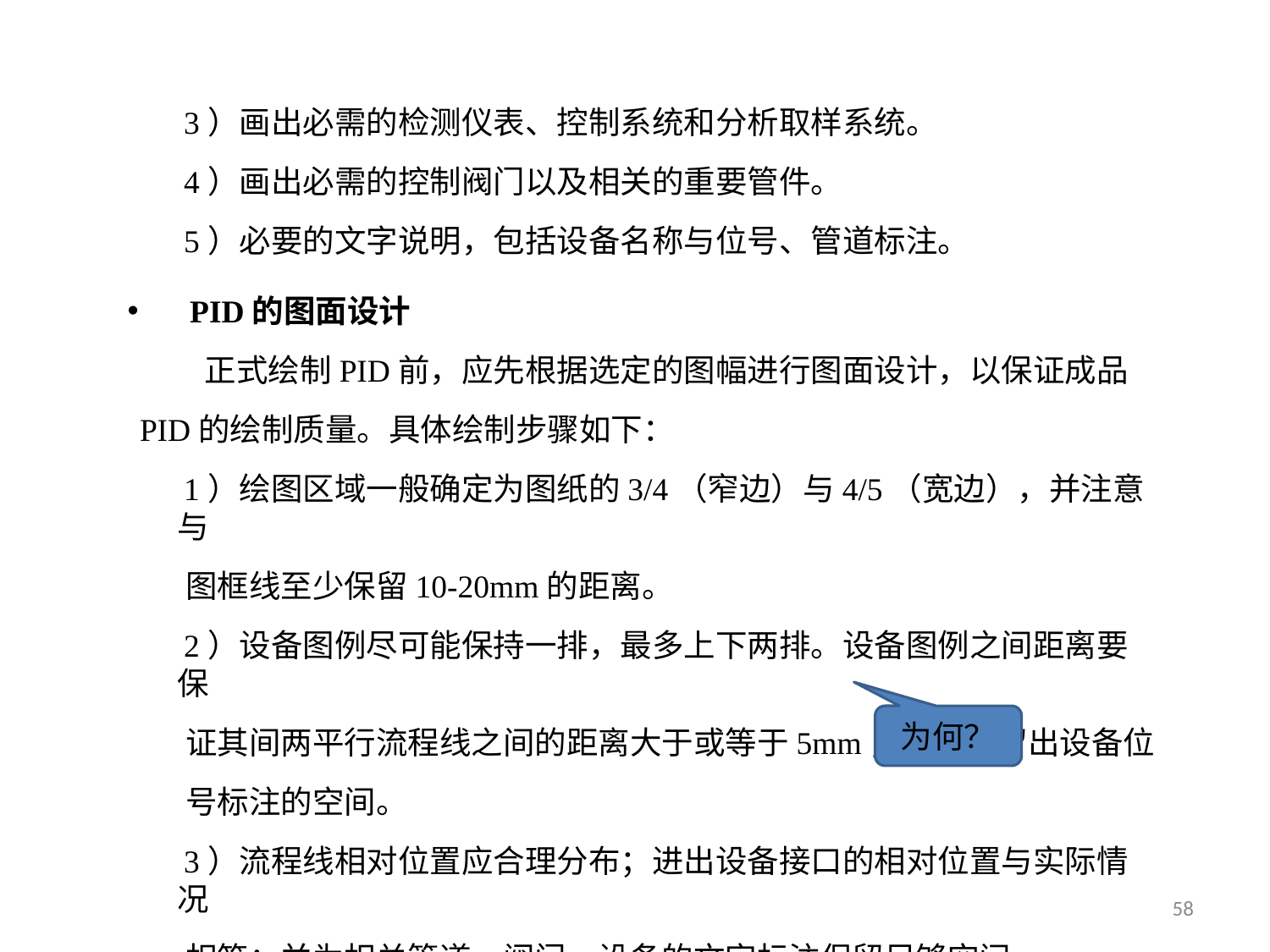

3）画出必需的检测仪表、控制系统和分析取样系统。
       4）画出必需的控制阀门以及相关的重要管件。
       5）必要的文字说明，包括设备名称与位号、管道标注。
PID的图面设计
        正式绘制PID前，应先根据选定的图幅进行图面设计，以保证成品
PID的绘制质量。具体绘制步骤如下：
       1）绘图区域一般确定为图纸的3/4（窄边）与4/5（宽边），并注意与
       图框线至少保留10-20mm的距离。
       2）设备图例尽可能保持一排，最多上下两排。设备图例之间距离要保
       证其间两平行流程线之间的距离大于或等于5mm，并注意留出设备位
       号标注的空间。
       3）流程线相对位置应合理分布；进出设备接口的相对位置与实际情况
       相符；并为相关管道、阀门、设备的文字标注保留足够空间。

为何？
58